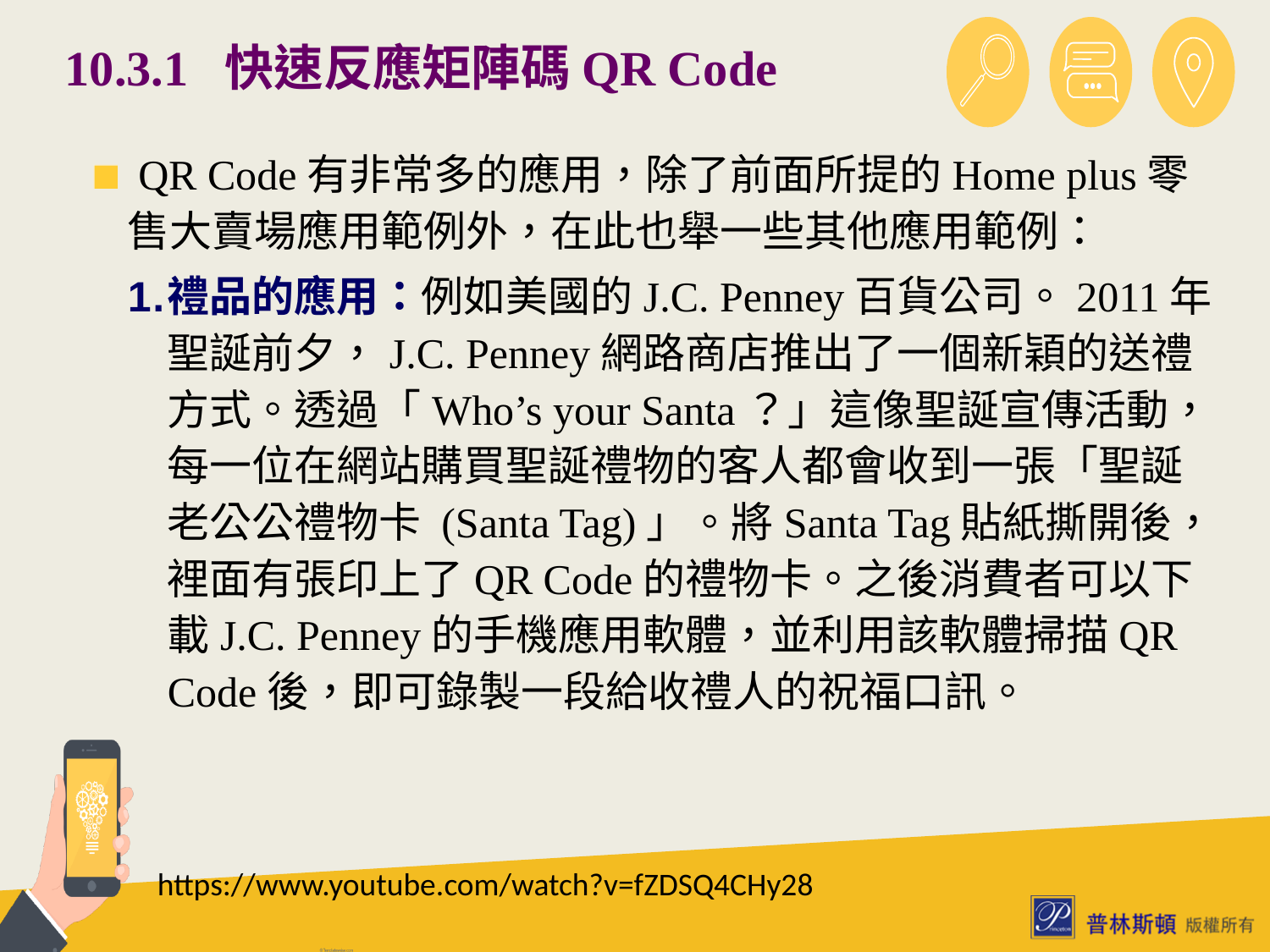

# 10.3.1  快速反應矩陣碼QR Code
 QR Code有非常多的應用，除了前面所提的Home plus零售大賣場應用範例外，在此也舉一些其他應用範例：
禮品的應用：例如美國的J.C. Penney百貨公司。2011年聖誕前夕，J.C. Penney網路商店推出了一個新穎的送禮方式。透過「Who’s your Santa？」這像聖誕宣傳活動，每一位在網站購買聖誕禮物的客人都會收到一張「聖誕老公公禮物卡 (Santa Tag)」。將Santa Tag貼紙撕開後，裡面有張印上了QR Code的禮物卡。之後消費者可以下載J.C. Penney的手機應用軟體，並利用該軟體掃描QR Code後，即可錄製一段給收禮人的祝福口訊。
https://www.youtube.com/watch?v=fZDSQ4CHy28